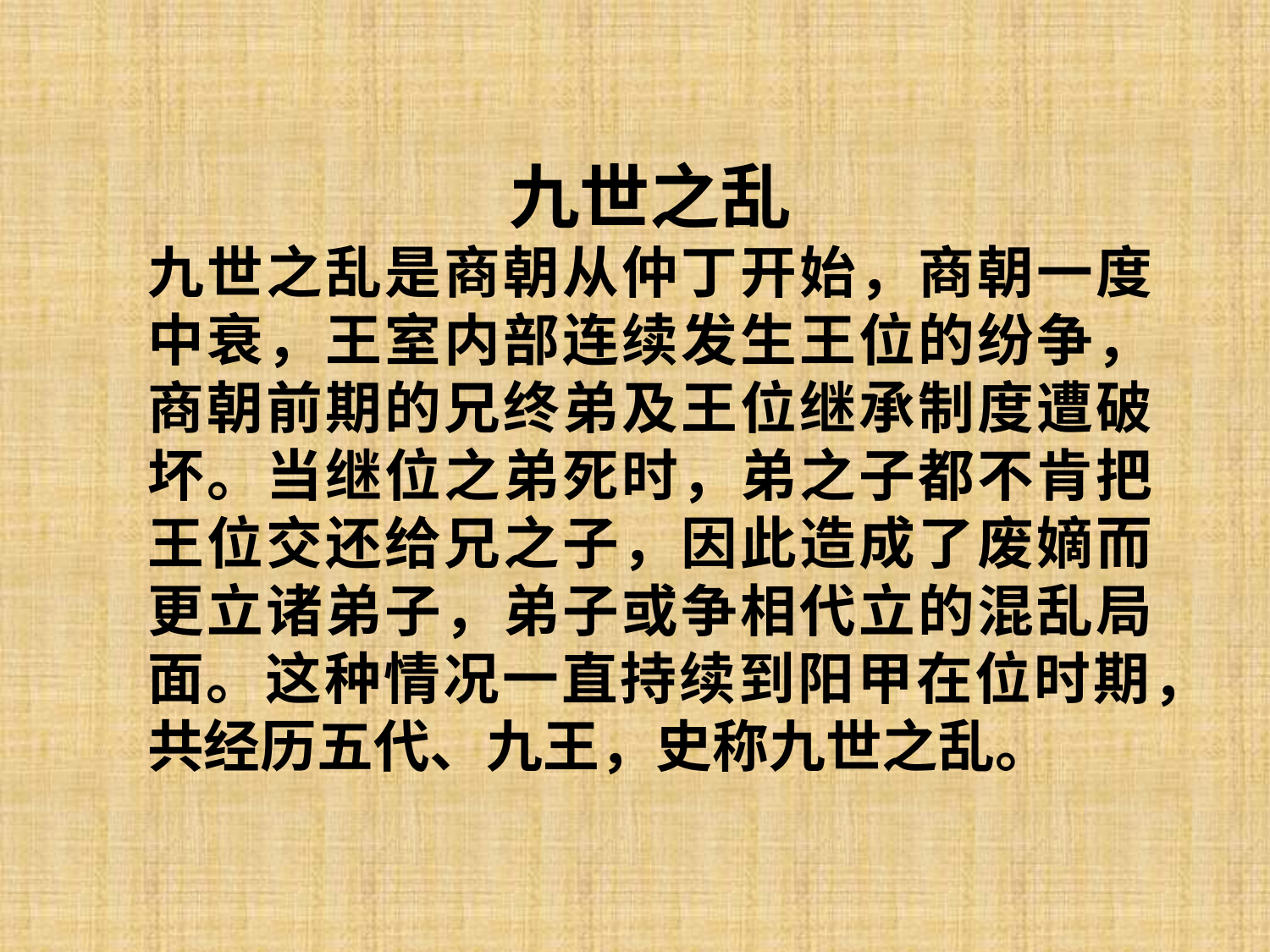

九世之乱
九世之乱是商朝从仲丁开始，商朝一度中衰，王室内部连续发生王位的纷争，商朝前期的兄终弟及王位继承制度遭破坏。当继位之弟死时，弟之子都不肯把王位交还给兄之子，因此造成了废嫡而更立诸弟子，弟子或争相代立的混乱局面。这种情况一直持续到阳甲在位时期，共经历五代、九王，史称九世之乱。